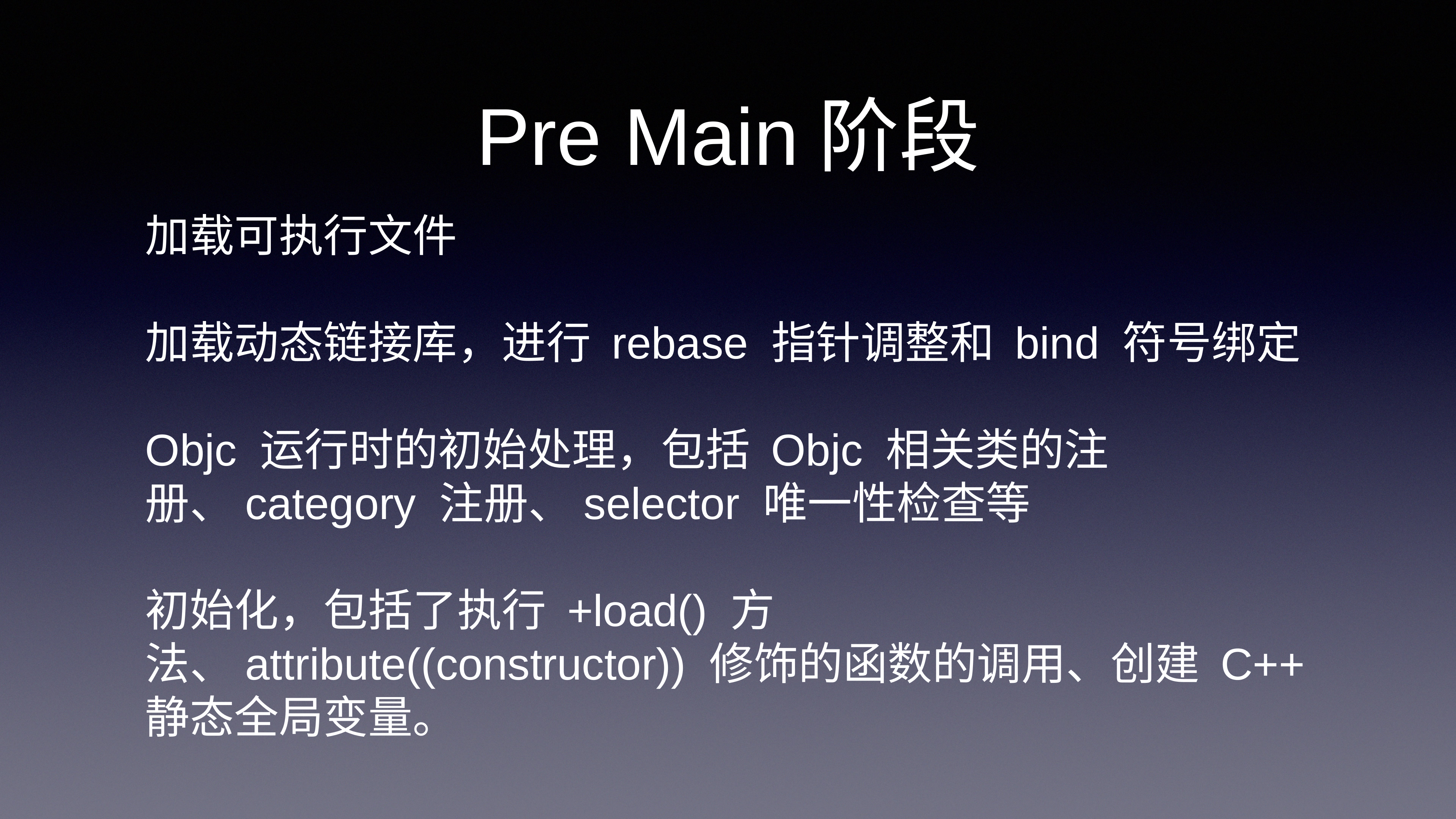

# Pre Main阶段
加载可执行文件

加载动态链接库，进行 rebase 指针调整和 bind 符号绑定

Objc 运行时的初始处理，包括 Objc 相关类的注册、category 注册、selector 唯一性检查等

初始化，包括了执行 +load() 方法、attribute((constructor)) 修饰的函数的调用、创建 C++ 静态全局变量。